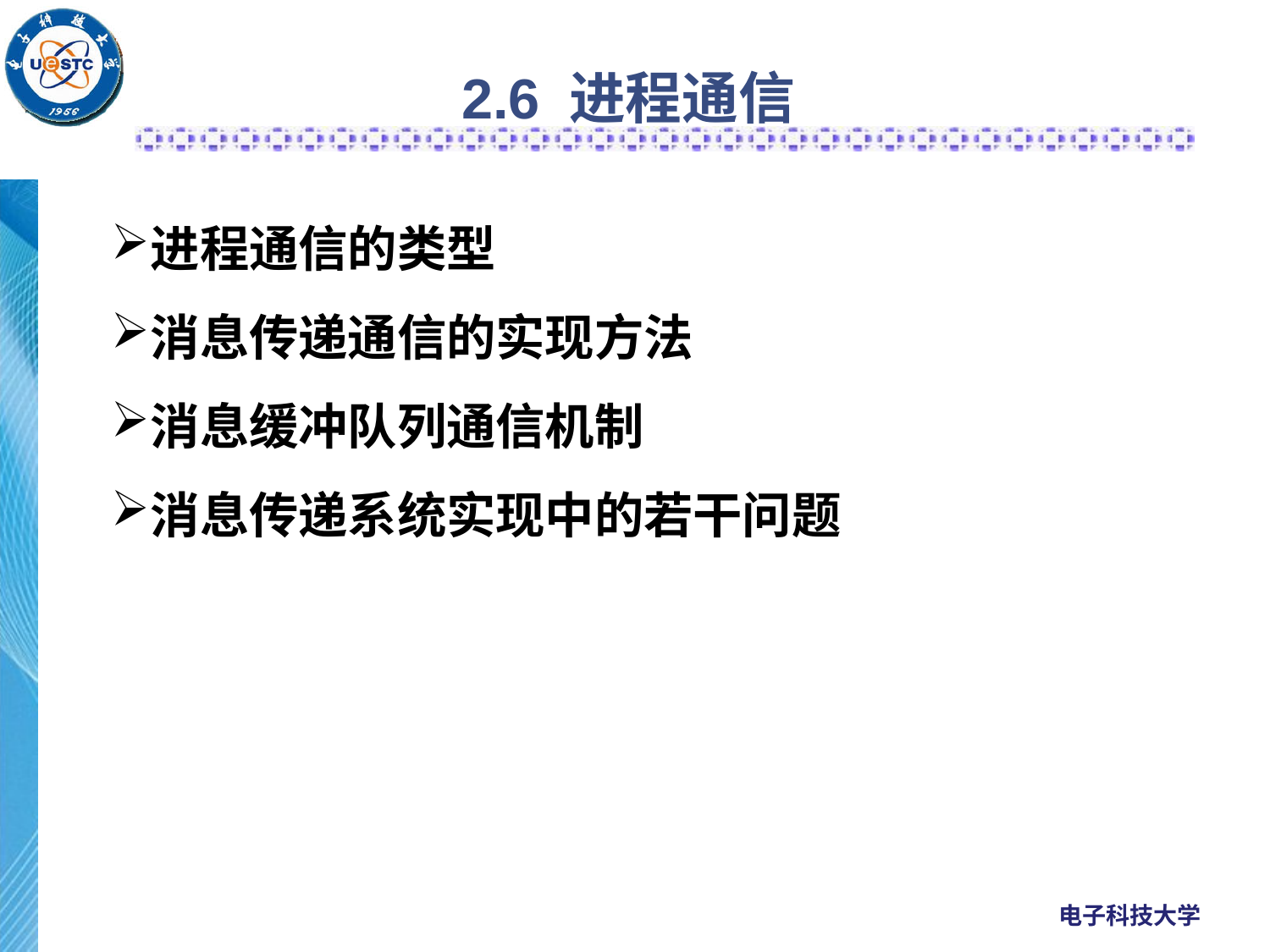

# 2.6 进程通信
进程通信的类型
消息传递通信的实现方法
消息缓冲队列通信机制
消息传递系统实现中的若干问题